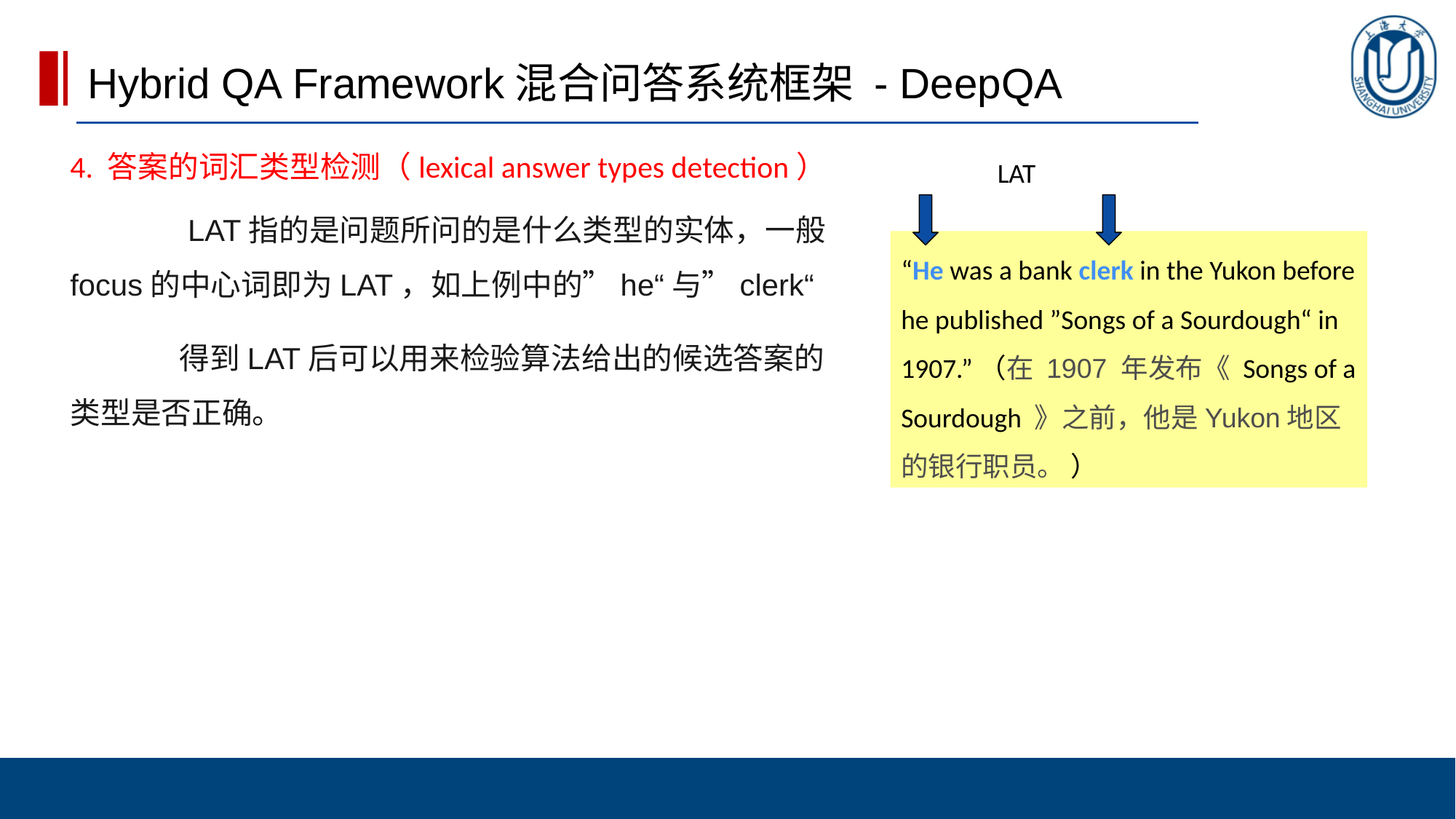

Hybrid QA Framework混合问答系统框架 - DeepQA
4. 答案的词汇类型检测（lexical answer types detection）
	 LAT指的是问题所问的是什么类型的实体，一般focus的中心词即为LAT，如上例中的”he“与”clerk“
	得到LAT后可以用来检验算法给出的候选答案的类型是否正确。
LAT

“He was a bank clerk in the Yukon before he published ”Songs of a Sourdough“ in 1907.”（在 1907 年发布《 Songs of a Sourdough 》之前，他是Yukon地区的银行职员。 ）